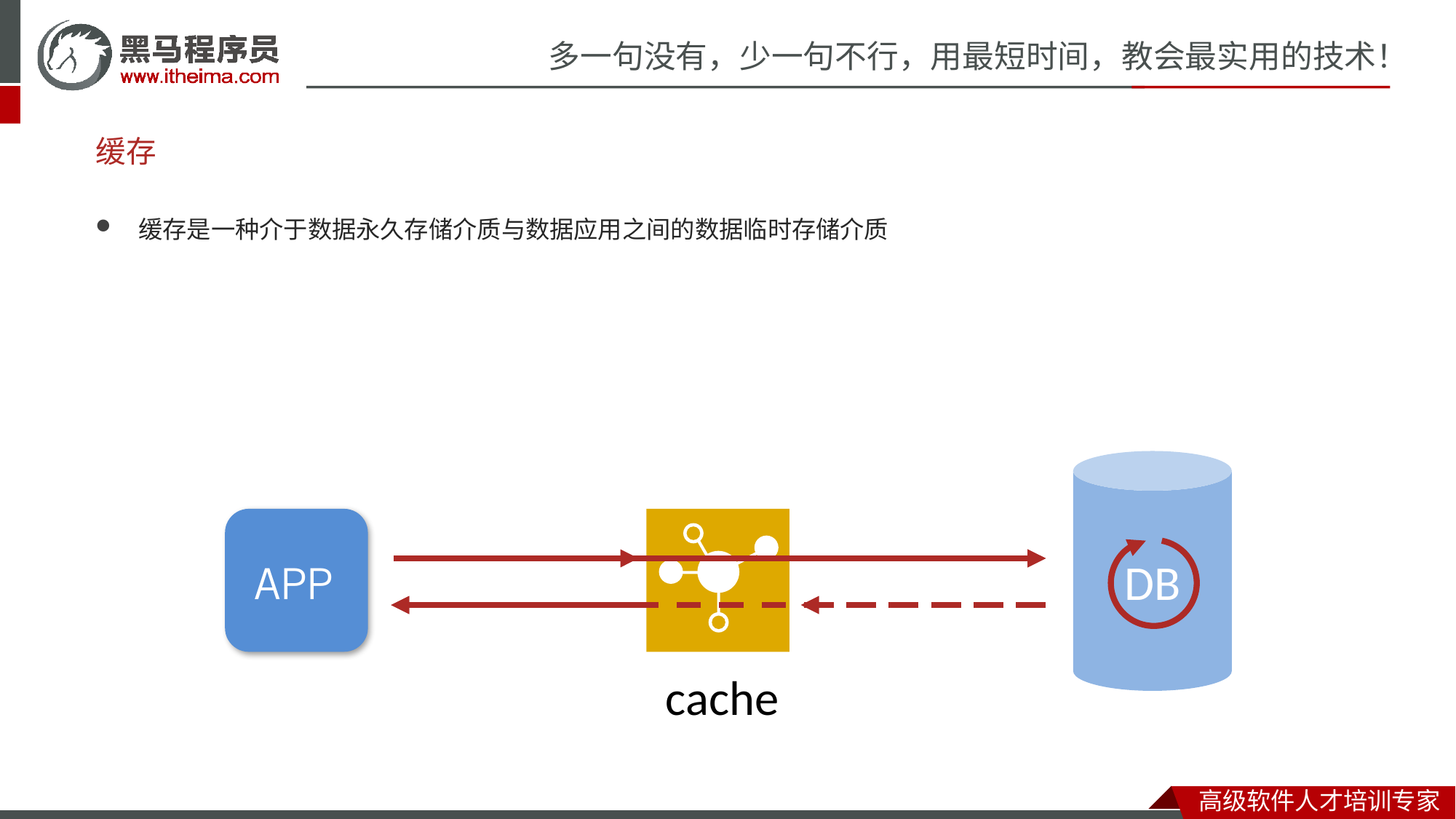

# 缓存
缓存是一种介于数据永久存储介质与数据应用之间的数据临时存储介质
DB
APP

cache